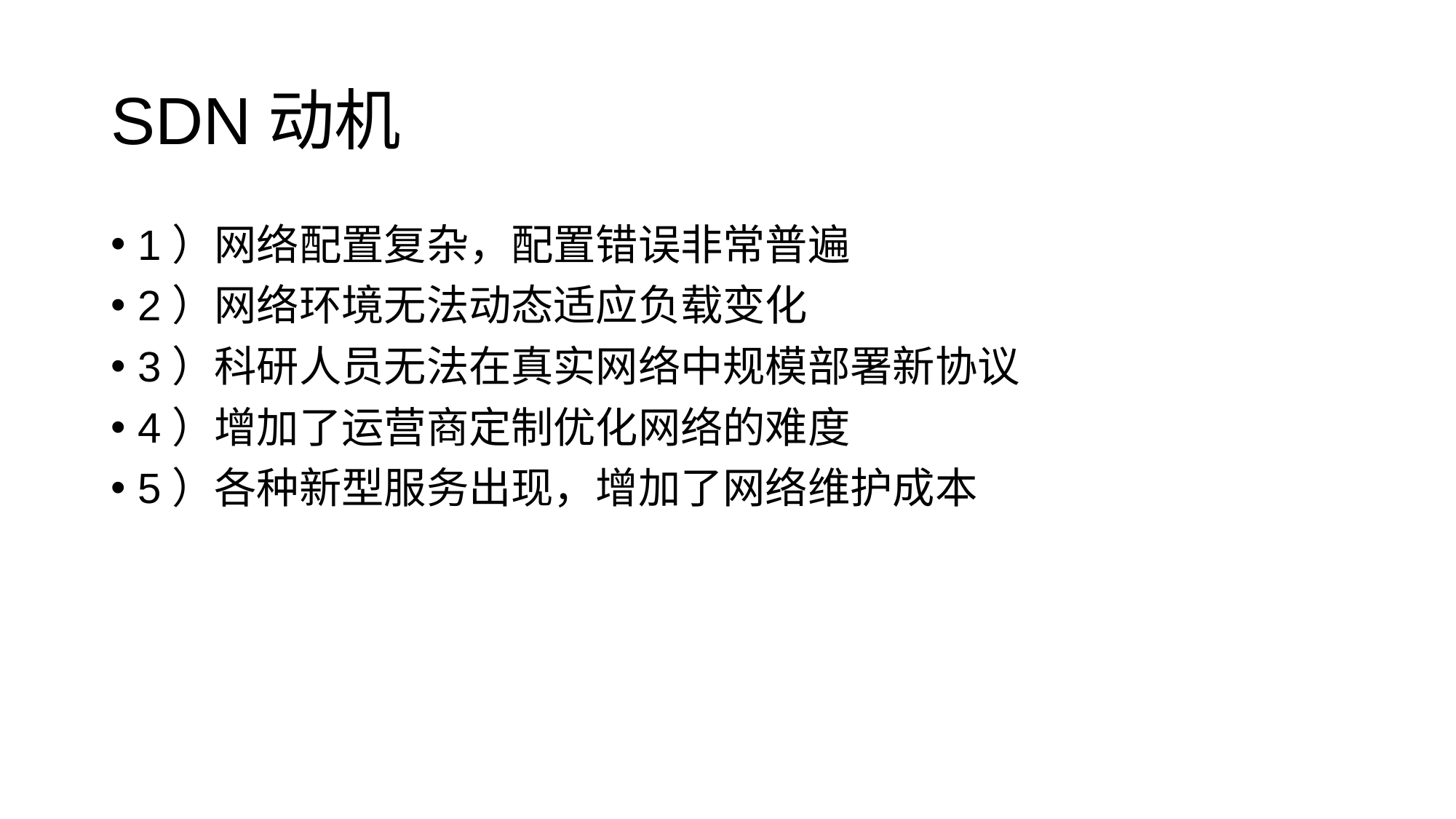

# SDN动机
1）网络配置复杂，配置错误非常普遍
2）网络环境无法动态适应负载变化
3）科研人员无法在真实网络中规模部署新协议
4）增加了运营商定制优化网络的难度
5）各种新型服务出现，增加了网络维护成本